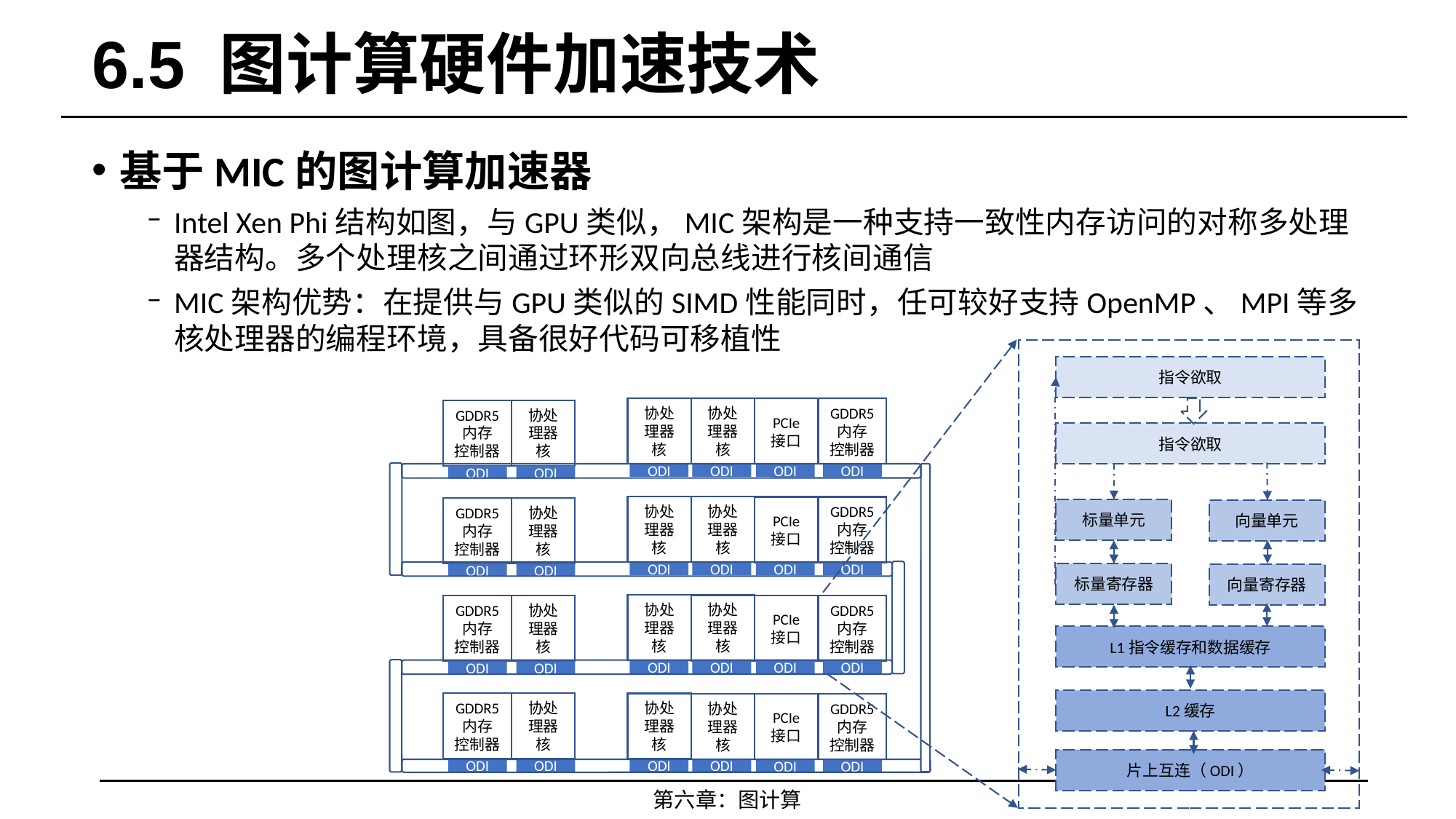

# 6.5 图计算硬件加速技术
基于MIC的图计算加速器
Intel Xen Phi结构如图，与GPU类似，MIC架构是一种支持一致性内存访问的对称多处理器结构。多个处理核之间通过环形双向总线进行核间通信
MIC架构优势：在提供与GPU类似的SIMD性能同时，任可较好支持OpenMP、MPI等多核处理器的编程环境，具备很好代码可移植性

指令欲取

指令欲取
标量单元
向量单元
标量寄存器
向量寄存器
L1指令缓存和数据缓存
L2缓存
片上互连（ODI）
协处理器核
ODI
协处理器核
ODI
PCIe
接口
ODI
GDDR5
内存
控制器
ODI
GDDR5
内存
控制器
ODI
协处理器核
ODI

协处理器核
ODI
协处理器核
ODI
PCIe
接口
ODI
GDDR5
内存
控制器
ODI
GDDR5
内存
控制器
ODI
协处理器核
ODI

协处理器核
ODI
协处理器核
ODI
PCIe
接口
ODI
GDDR5
内存
控制器
ODI
GDDR5
内存
控制器
ODI
协处理器核
ODI

GDDR5
内存
控制器
ODI
协处理器核
ODI
协处理器核
ODI
协处理器核
ODI
PCIe
接口
ODI
GDDR5
内存
控制器
ODI